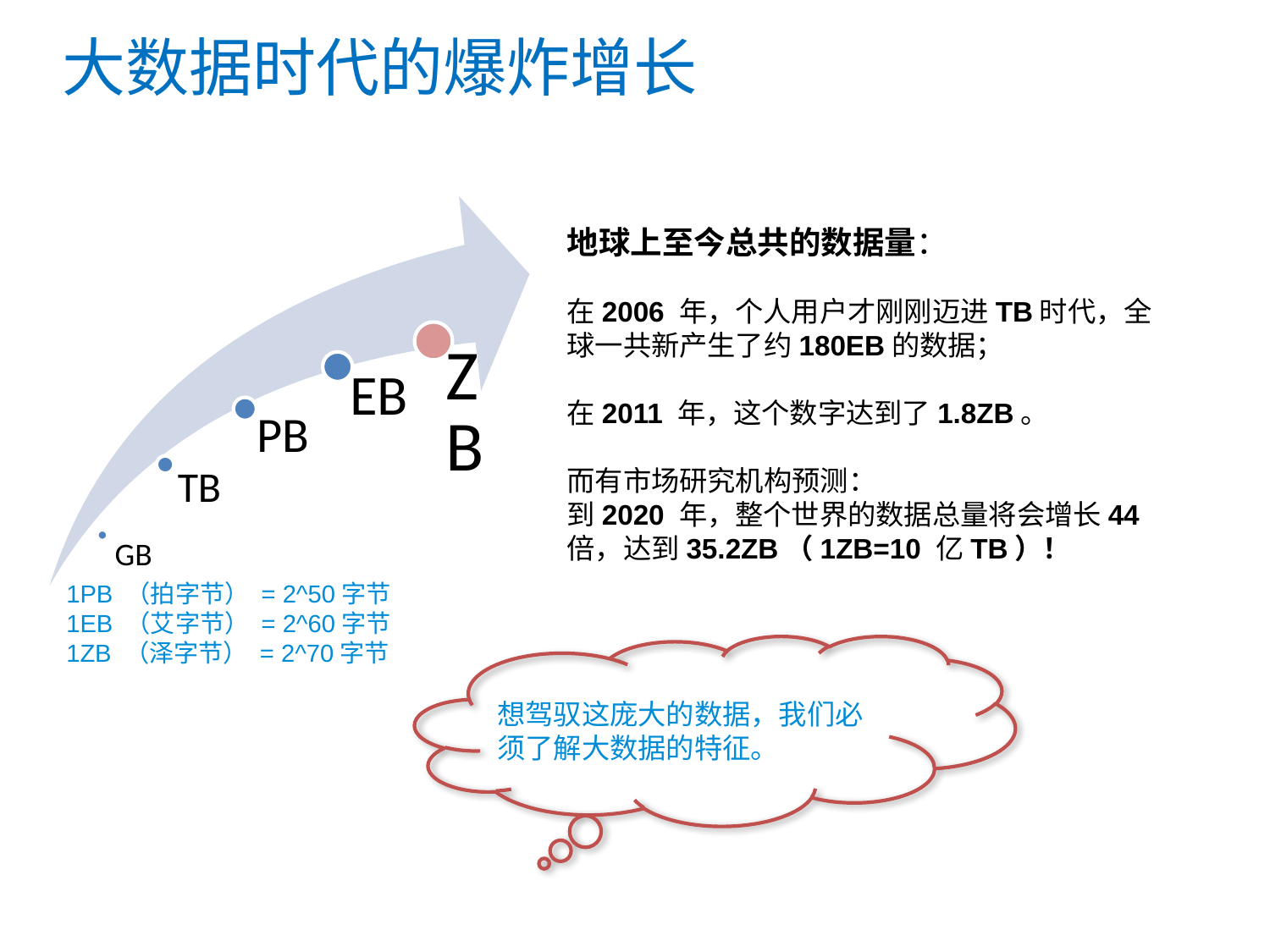

大数据时代的爆炸增长
GB
TB
PB
ZB
EB
地球上至今总共的数据量：

在2006 年，个人用户才刚刚迈进TB时代，全球一共新产生了约180EB的数据；

在2011 年，这个数字达到了1.8ZB。

而有市场研究机构预测：
到2020 年，整个世界的数据总量将会增长44 倍，达到35.2ZB（1ZB=10 亿TB）！
1PB （拍字节） = 2^50字节
1EB （艾字节） = 2^60字节
1ZB （泽字节） = 2^70字节

想驾驭这庞大的数据，我们必须了解大数据的特征。